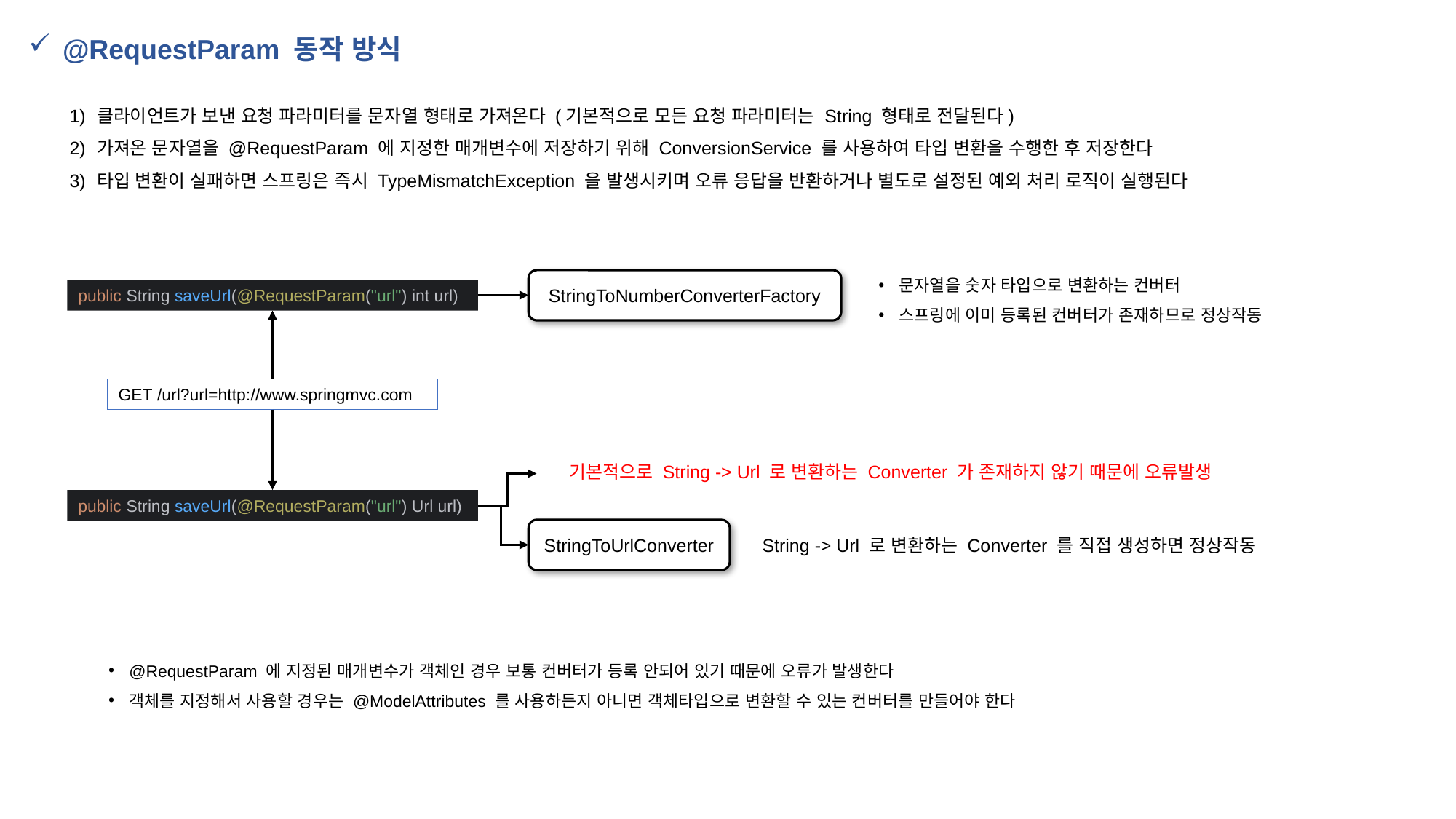

@RequestParam 동작 방식
클라이언트가 보낸 요청 파라미터를 문자열 형태로 가져온다 (기본적으로 모든 요청 파라미터는 String 형태로 전달된다)
가져온 문자열을 @RequestParam 에 지정한 매개변수에 저장하기 위해 ConversionService 를 사용하여 타입 변환을 수행한 후 저장한다
타입 변환이 실패하면 스프링은 즉시 TypeMismatchException 을 발생시키며 오류 응답을 반환하거나 별도로 설정된 예외 처리 로직이 실행된다
문자열을 숫자 타입으로 변환하는 컨버터
스프링에 이미 등록된 컨버터가 존재하므로 정상작동
StringToNumberConverterFactory
public String saveUrl(@RequestParam("url") int url)
GET /url?url=http://www.springmvc.com
기본적으로 String -> Url 로 변환하는 Converter 가 존재하지 않기 때문에 오류발생
public String saveUrl(@RequestParam("url") Url url)
StringToUrlConverter
String -> Url 로 변환하는 Converter 를 직접 생성하면 정상작동
@RequestParam 에 지정된 매개변수가 객체인 경우 보통 컨버터가 등록 안되어 있기 때문에 오류가 발생한다
객체를 지정해서 사용할 경우는 @ModelAttributes 를 사용하든지 아니면 객체타입으로 변환할 수 있는 컨버터를 만들어야 한다